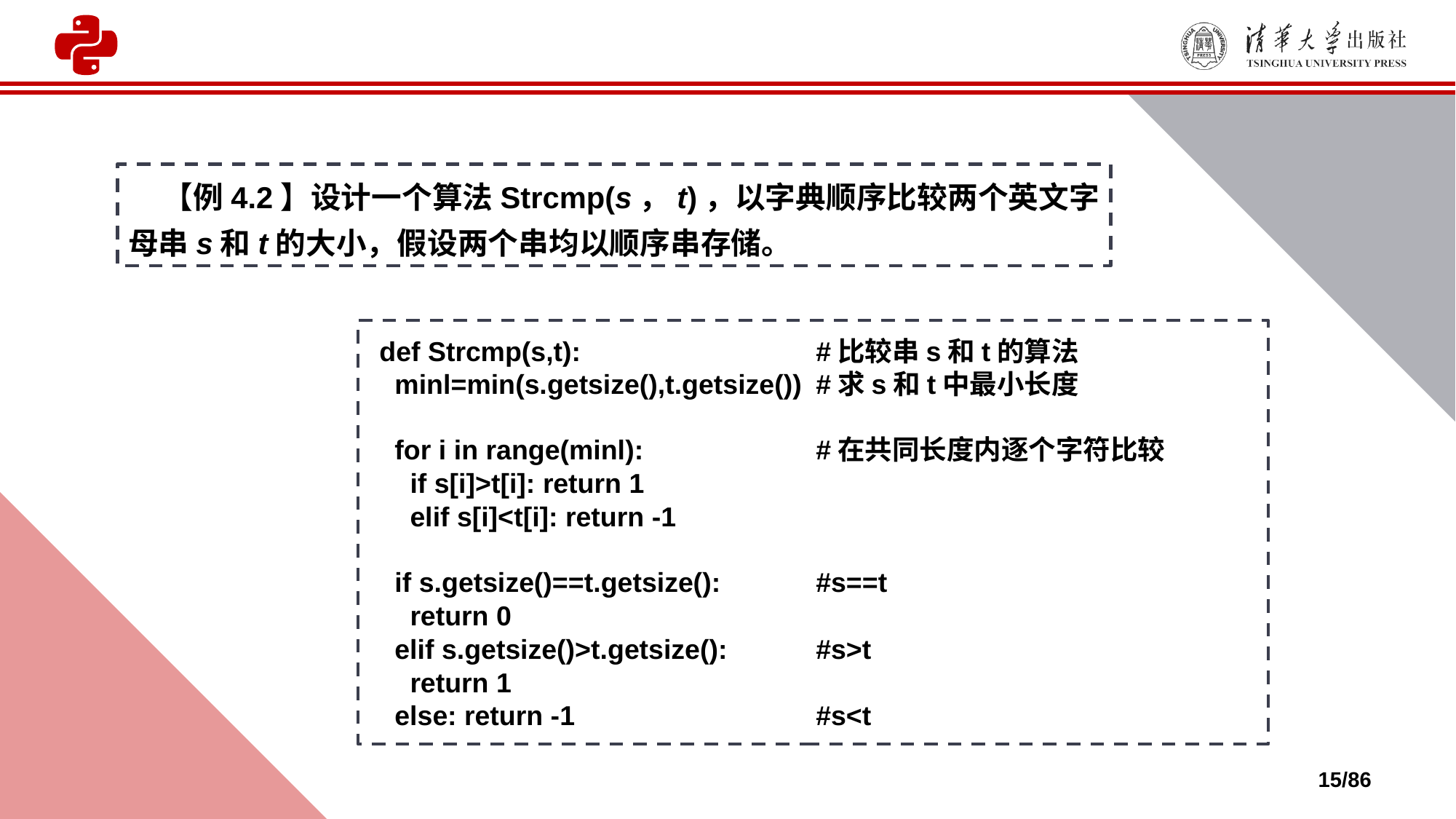

【例4.2】设计一个算法Strcmp(s，t)，以字典顺序比较两个英文字母串s和t的大小，假设两个串均以顺序串存储。
def Strcmp(s,t):			#比较串s和t的算法
  minl=min(s.getsize(),t.getsize()) 	#求s和t中最小长度
  for i in range(minl):		#在共同长度内逐个字符比较
    if s[i]>t[i]: return 1
    elif s[i]<t[i]: return -1
  if s.getsize()==t.getsize():     	#s==t
    return 0
  elif s.getsize()>t.getsize():	#s>t
    return 1
  else: return -1			#s<t

15/86